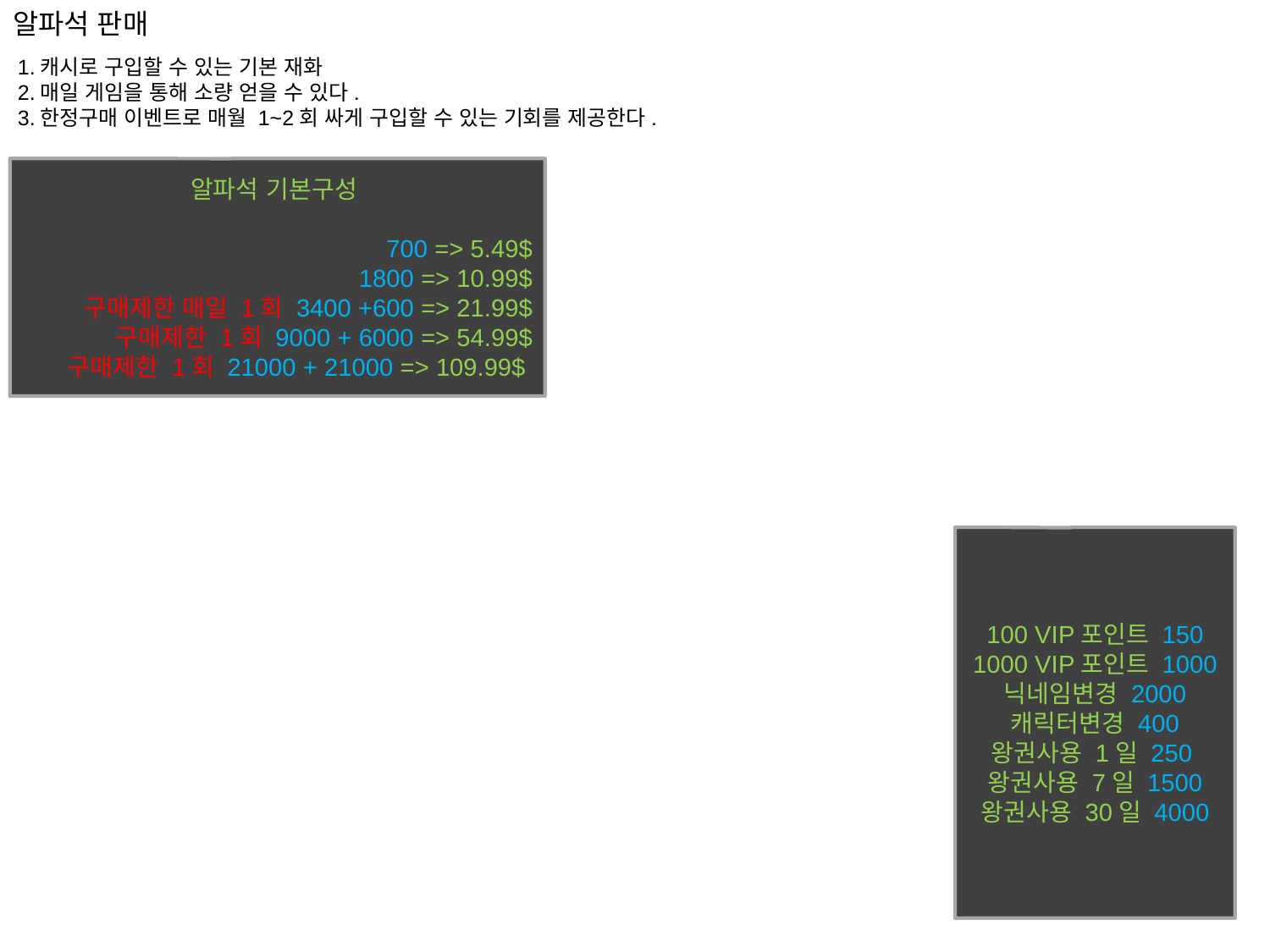

알파석 판매
1.캐시로 구입할 수 있는 기본 재화
2.매일 게임을 통해 소량 얻을 수 있다.
3.한정구매 이벤트로 매월 1~2회 싸게 구입할 수 있는 기회를 제공한다.
알파석 기본구성

700 => 5.49$
1800 => 10.99$
구매제한 매일 1회 3400 +600 => 21.99$
구매제한 1회 9000 + 6000 => 54.99$
구매제한 1회 21000 + 21000 => 109.99$
100 VIP포인트 150
1000 VIP포인트 1000
닉네임변경 2000
캐릭터변경 400
왕권사용 1일 250
왕권사용 7일 1500
왕권사용 30일 4000